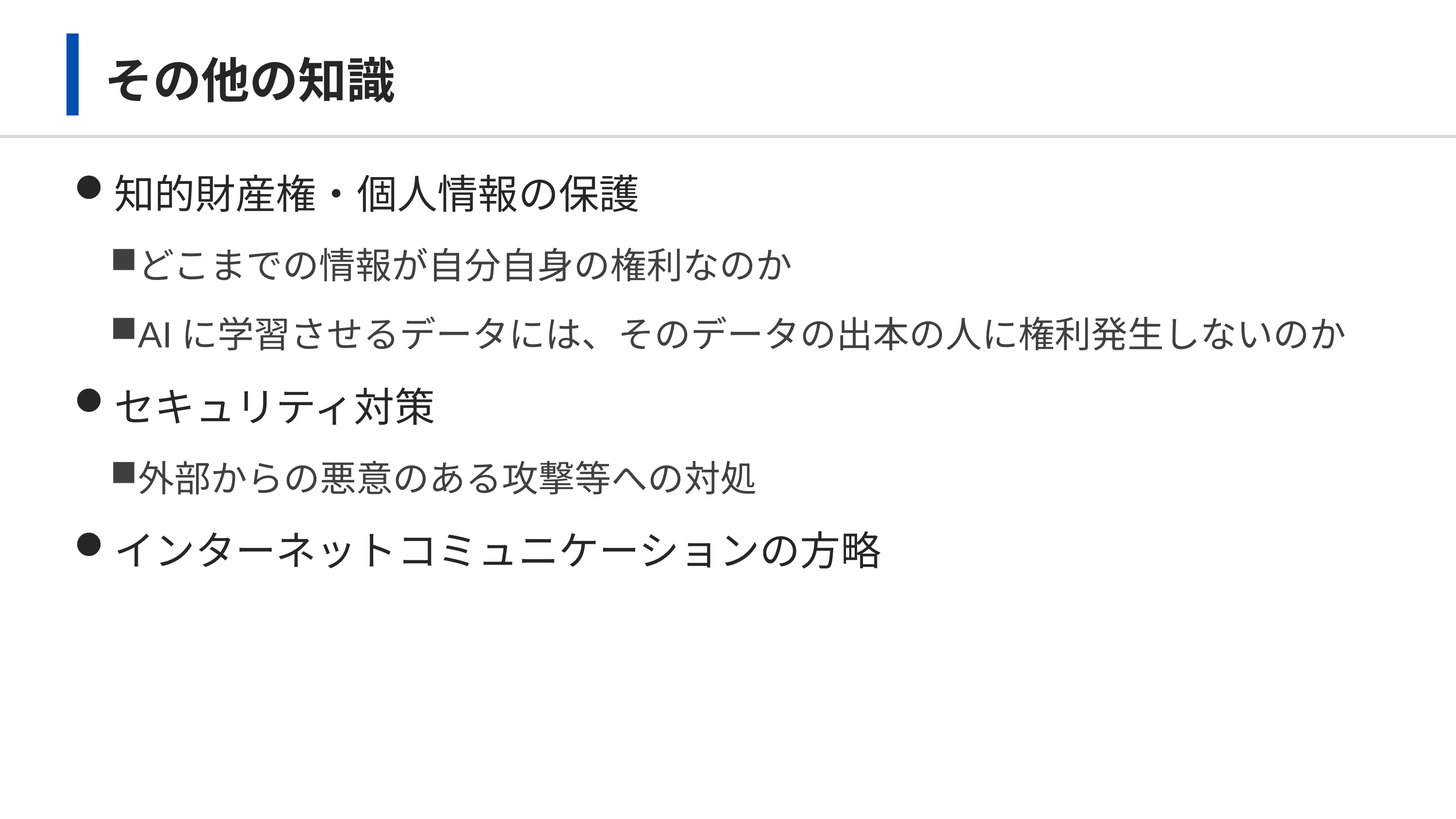

# その他の知識
知的財産権・個人情報の保護
どこまでの情報が自分自身の権利なのか
AIに学習させるデータには、そのデータの出本の人に権利発生しないのか
セキュリティ対策
外部からの悪意のある攻撃等への対処
インターネットコミュニケーションの方略